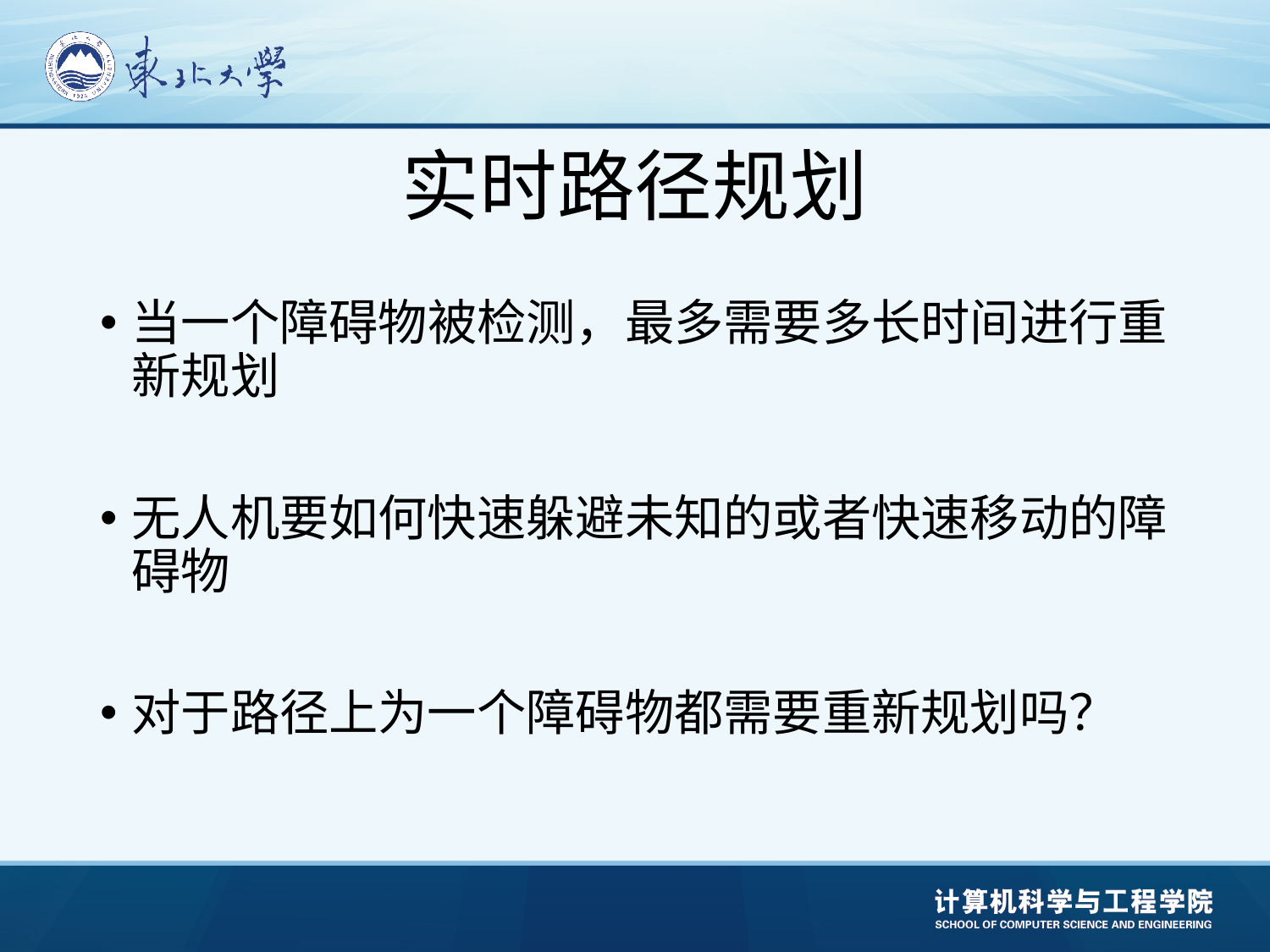

# 实时路径规划
当一个障碍物被检测，最多需要多长时间进行重新规划

无人机要如何快速躲避未知的或者快速移动的障碍物

对于路径上为一个障碍物都需要重新规划吗？